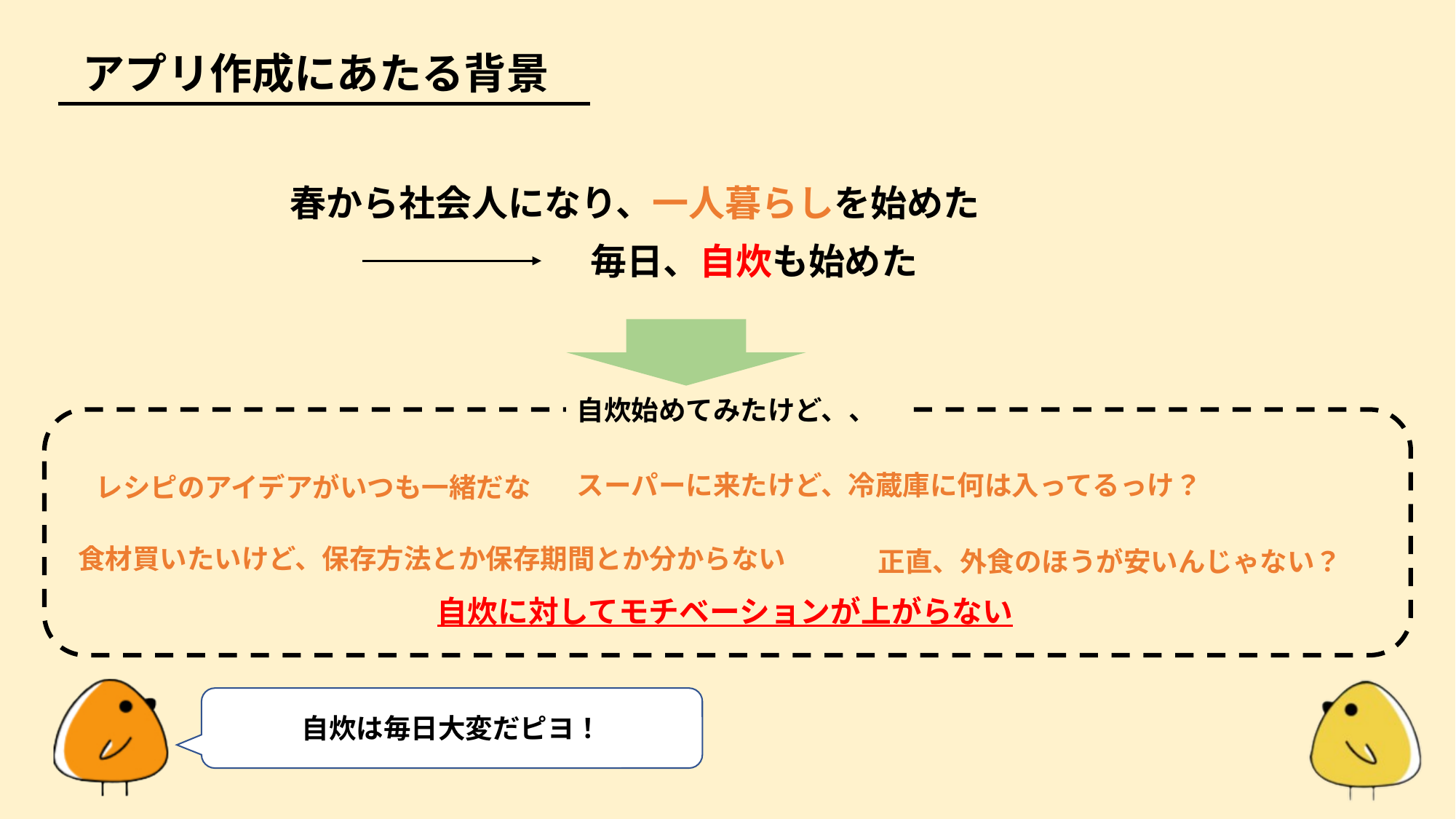

アプリ作成にあたる背景
春から社会人になり、一人暮らしを始めた

毎日、自炊も始めた
自炊始めてみたけど、、

スーパーに来たけど、冷蔵庫に何は入ってるっけ？
レシピのアイデアがいつも一緒だな
食材買いたいけど、保存方法とか保存期間とか分からない
正直、外食のほうが安いんじゃない？
自炊に対してモチベーションが上がらない
自炊は毎日大変だピヨ！